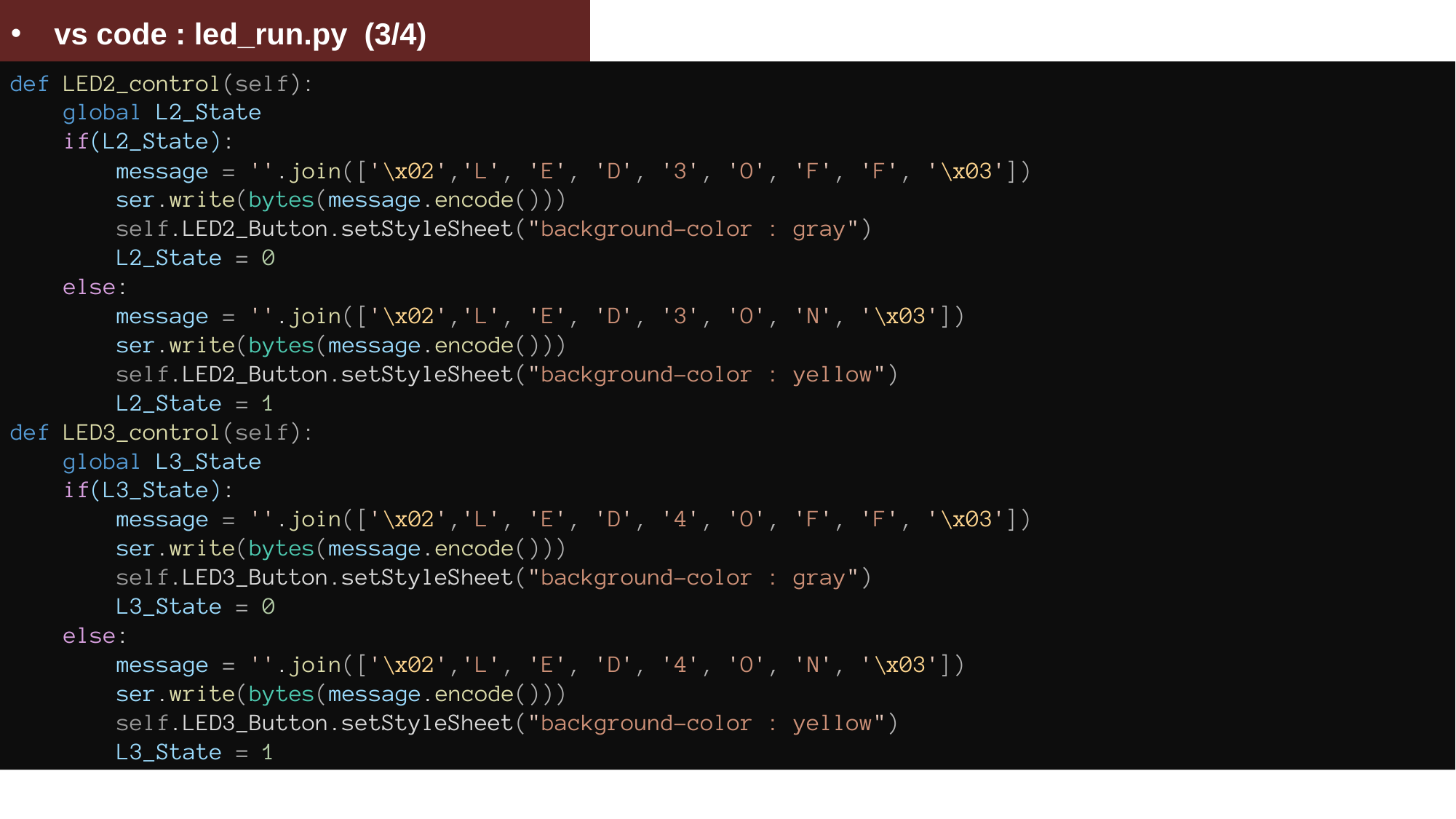

vs code : led_run.py  (3/4)
USART 통신  : Quiz – Python Code (uart-1.py)
def LED2_control(self):
    global L2_State
    if(L2_State):
        message = ''.join(['\x02','L', 'E', 'D', '3', 'O', 'F', 'F', '\x03'])
        ser.write(bytes(message.encode()))
        self.LED2_Button.setStyleSheet("background-color : gray")
        L2_State = 0
    else:
        message = ''.join(['\x02','L', 'E', 'D', '3', 'O', 'N', '\x03'])
        ser.write(bytes(message.encode()))
        self.LED2_Button.setStyleSheet("background-color : yellow")
        L2_State = 1
def LED3_control(self):
    global L3_State
    if(L3_State):
        message = ''.join(['\x02','L', 'E', 'D', '4', 'O', 'F', 'F', '\x03'])
        ser.write(bytes(message.encode()))
        self.LED3_Button.setStyleSheet("background-color : gray")
        L3_State = 0
    else:
        message = ''.join(['\x02','L', 'E', 'D', '4', 'O', 'N', '\x03'])
        ser.write(bytes(message.encode()))
        self.LED3_Button.setStyleSheet("background-color : yellow")
        L3_State = 1